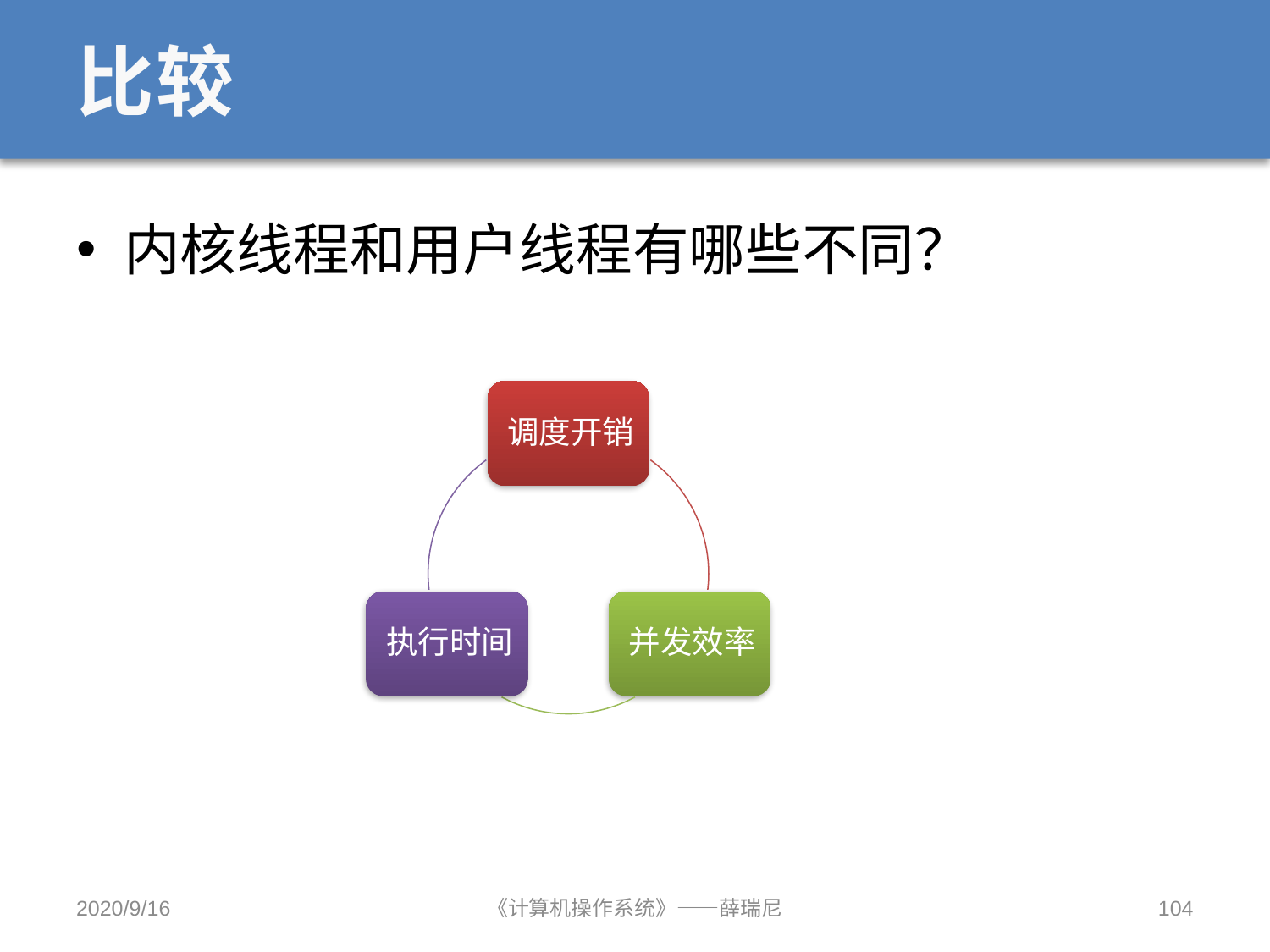

# 比较
内核线程和用户线程有哪些不同？
调度开销
并发效率
执行时间
2020/9/16
《计算机操作系统》——薛瑞尼
104